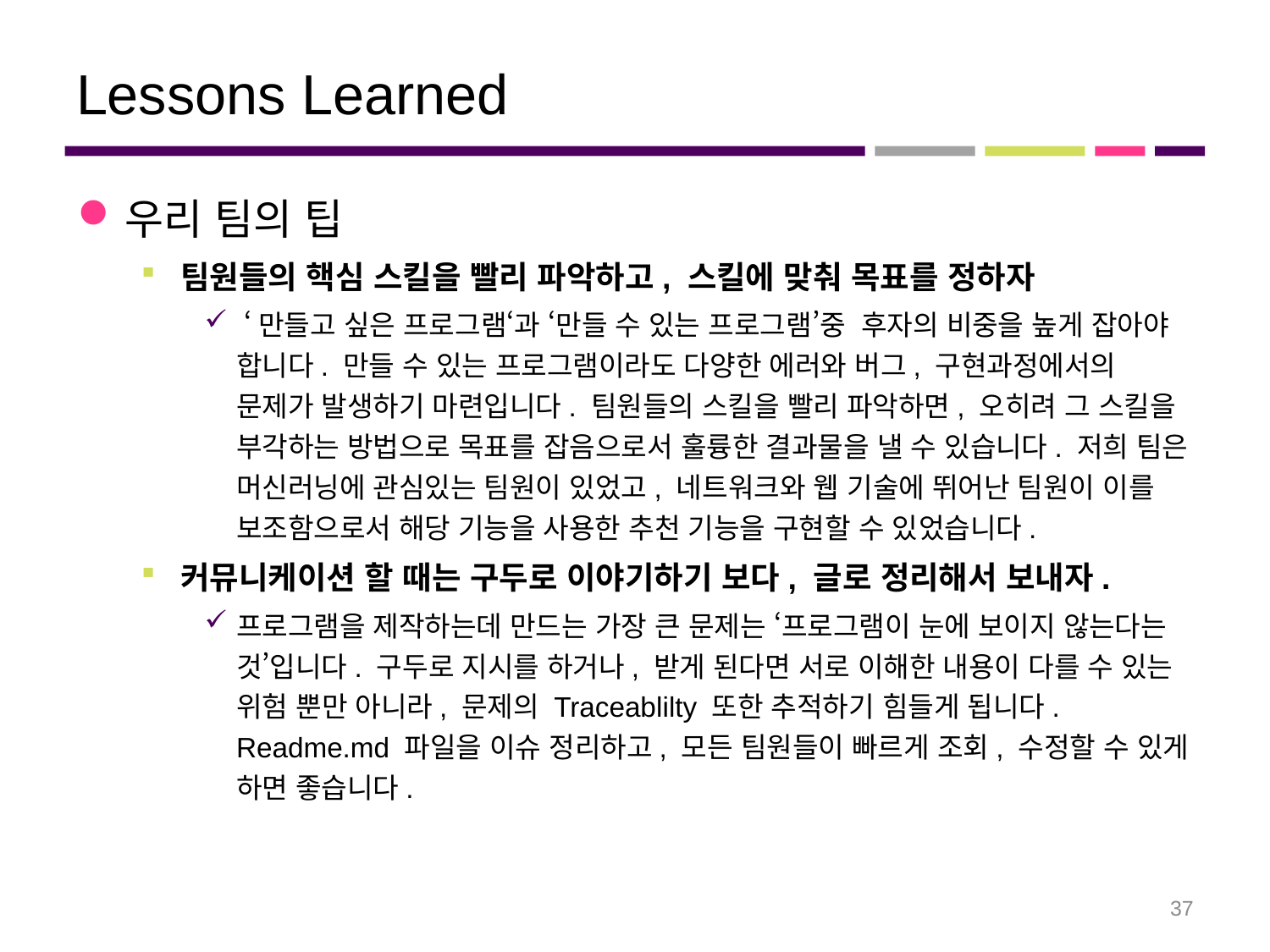

# Lessons Learned
우리 팀의 팁
팀원들의 핵심 스킬을 빨리 파악하고, 스킬에 맞춰 목표를 정하자
 ‘만들고 싶은 프로그램‘과 ‘만들 수 있는 프로그램’중  후자의 비중을 높게 잡아야 합니다. 만들 수 있는 프로그램이라도 다양한 에러와 버그, 구현과정에서의 문제가 발생하기 마련입니다. 팀원들의 스킬을 빨리 파악하면, 오히려 그 스킬을 부각하는 방법으로 목표를 잡음으로서 훌륭한 결과물을 낼 수 있습니다. 저희 팀은 머신러닝에 관심있는 팀원이 있었고, 네트워크와 웹 기술에 뛰어난 팀원이 이를 보조함으로서 해당 기능을 사용한 추천 기능을 구현할 수 있었습니다.
커뮤니케이션 할 때는 구두로 이야기하기 보다, 글로 정리해서 보내자.
프로그램을 제작하는데 만드는 가장 큰 문제는 ‘프로그램이 눈에 보이지 않는다는 것’입니다. 구두로 지시를 하거나, 받게 된다면 서로 이해한 내용이 다를 수 있는 위험 뿐만 아니라, 문제의 Traceablilty 또한 추적하기 힘들게 됩니다. Readme.md 파일을 이슈 정리하고, 모든 팀원들이 빠르게 조회, 수정할 수 있게 하면 좋습니다.

37